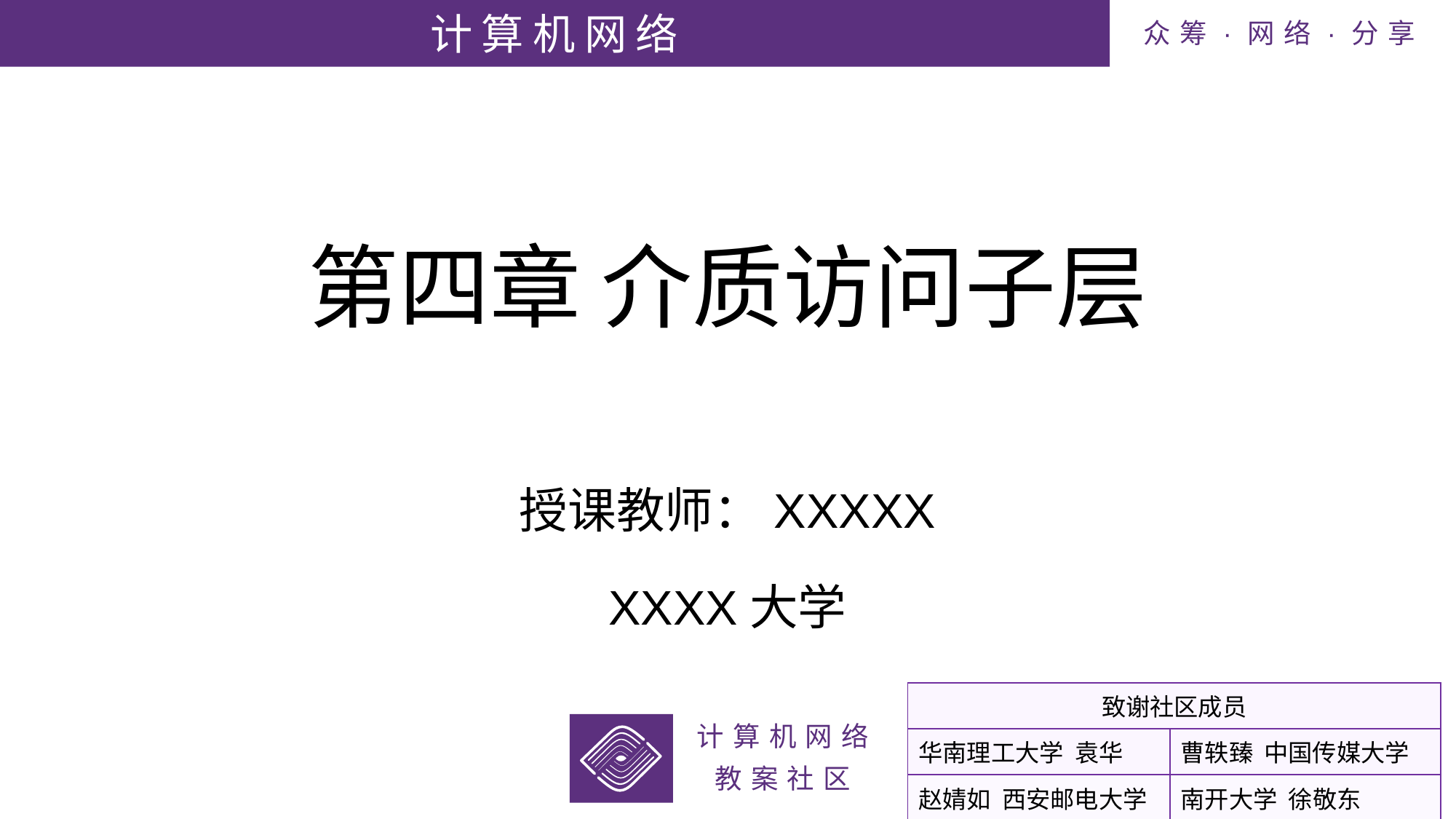

# 第四章 介质访问子层
授课教师：XXXXX
XXXX大学
| 致谢社区成员 |  |
| --- | --- |
| 华南理工大学 袁华 | 曹轶臻 中国传媒大学 |
| 赵婧如 西安邮电大学 | 南开大学 徐敬东 |